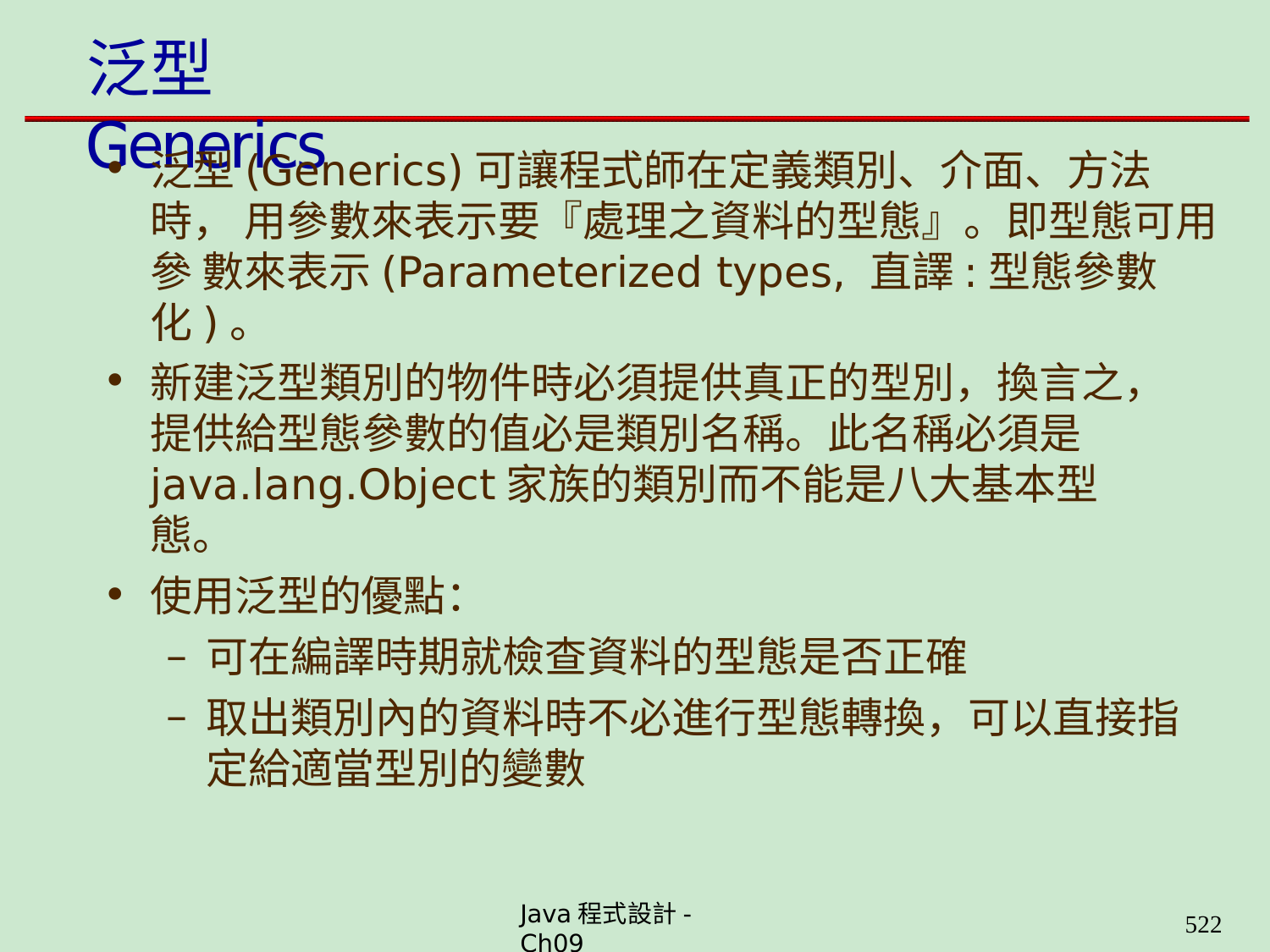

# 泛型Generics
泛型(Generics)可讓程式師在定義類別、介面、方法時， 用參數來表示要『處理之資料的型態』。即型態可用參 數來表示(Parameterized types, 直譯:型態參數化)。
新建泛型類別的物件時必須提供真正的型別，換言之，  提供給型態參數的值必是類別名稱。此名稱必須是 java.lang.Object家族的類別而不能是八大基本型態。
使用泛型的優點：
可在編譯時期就檢查資料的型態是否正確
取出類別內的資料時不必進行型態轉換，可以直接指 定給適當型別的變數
Java程式設計-Ch09
522